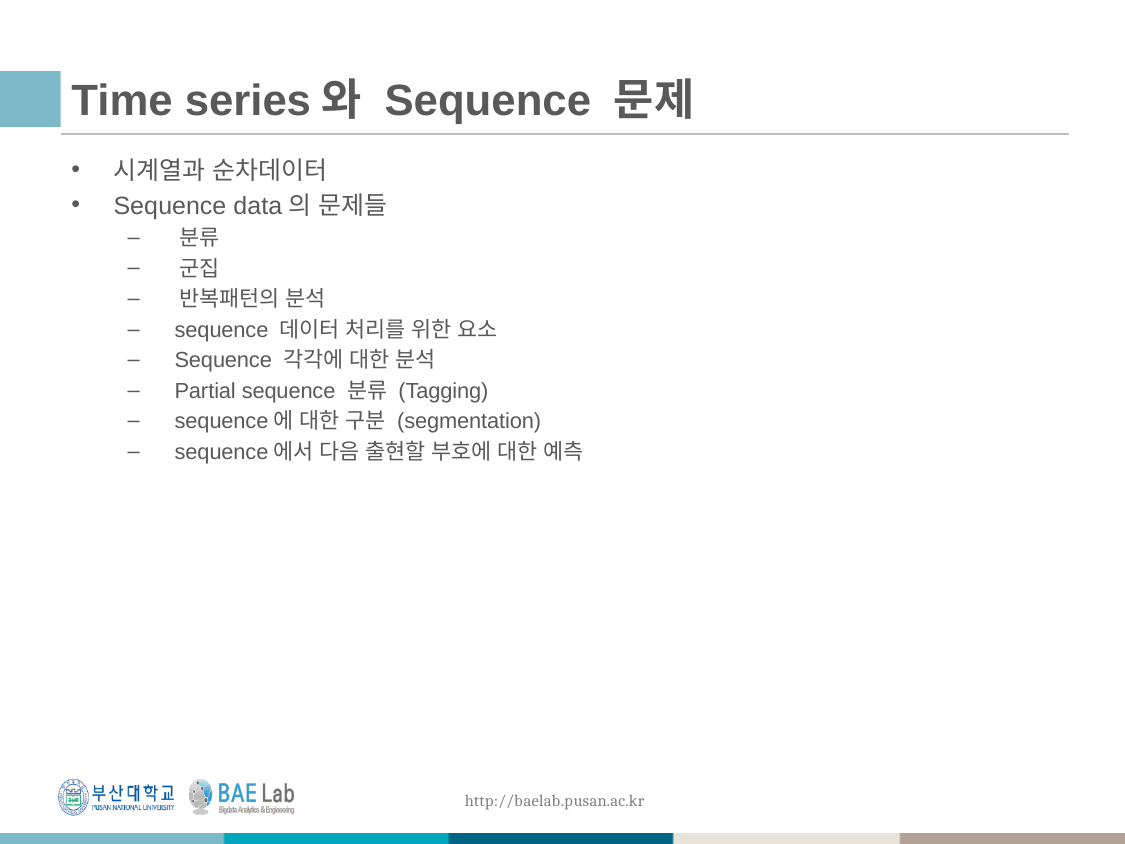

# Time series와 Sequence 문제
시계열과 순차데이터
Sequence data의 문제들
  분류
  군집
  반복패턴의 분석
  sequence 데이터 처리를 위한 요소
  Sequence 각각에 대한 분석
  Partial sequence 분류 (Tagging)
  sequence에 대한 구분 (segmentation)
  sequence에서 다음 출현할 부호에 대한 예측